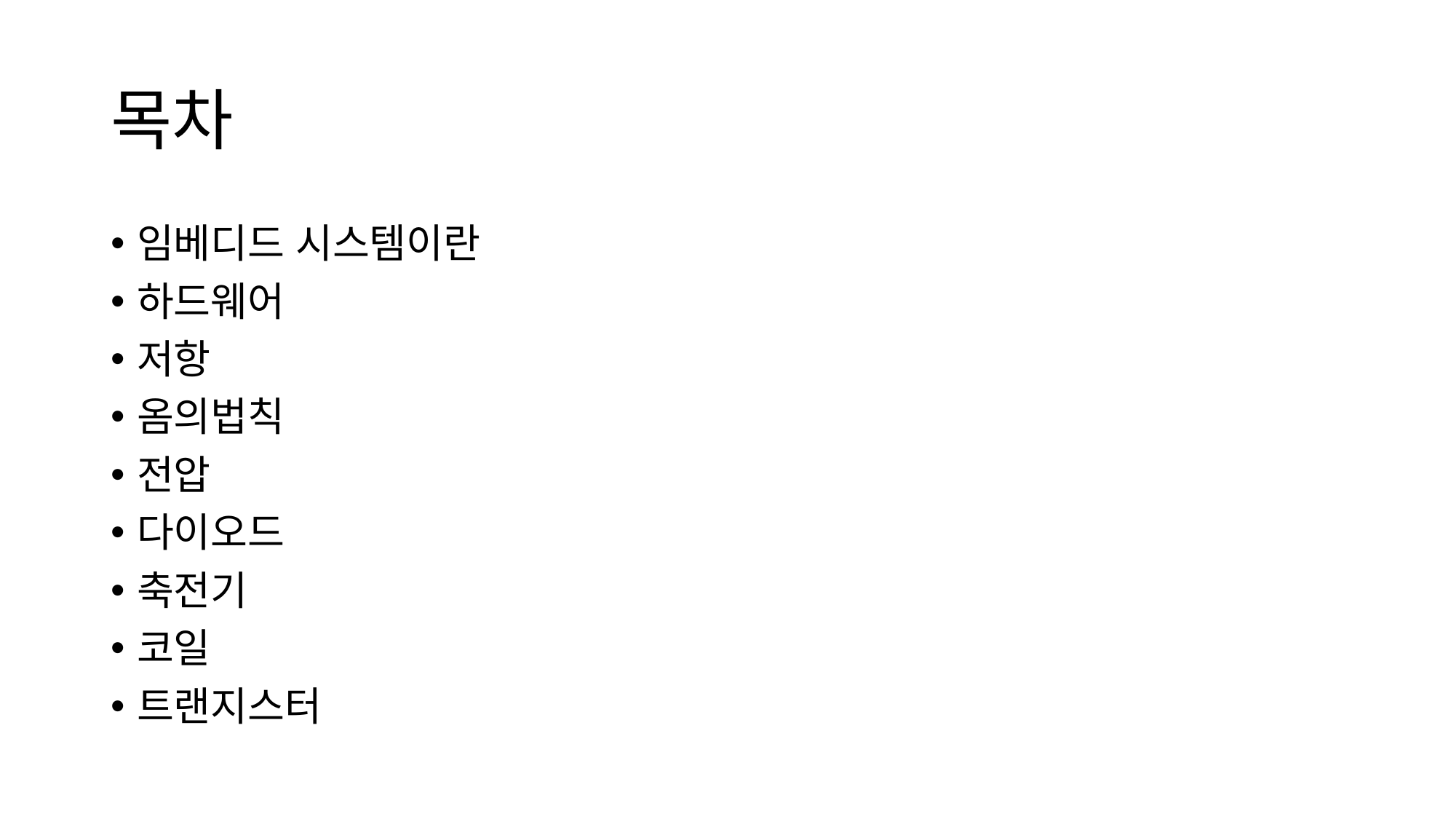

# 목차
임베디드 시스템이란
하드웨어
저항
옴의법칙
전압
다이오드
축전기
코일
트랜지스터